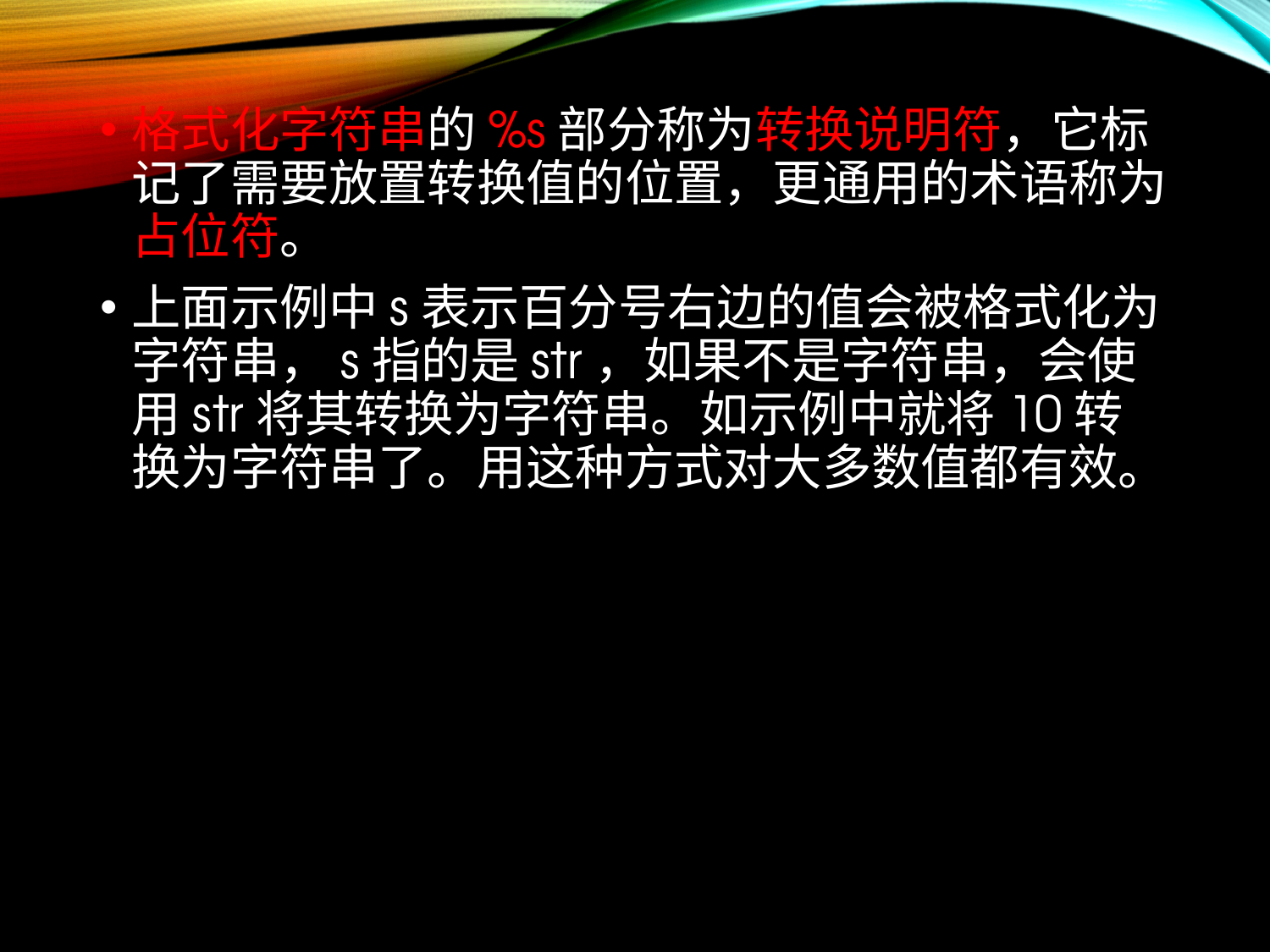

格式化字符串的%s部分称为转换说明符，它标记了需要放置转换值的位置，更通用的术语称为占位符。
上面示例中s表示百分号右边的值会被格式化为字符串，s指的是str，如果不是字符串，会使用str将其转换为字符串。如示例中就将10转换为字符串了。用这种方式对大多数值都有效。